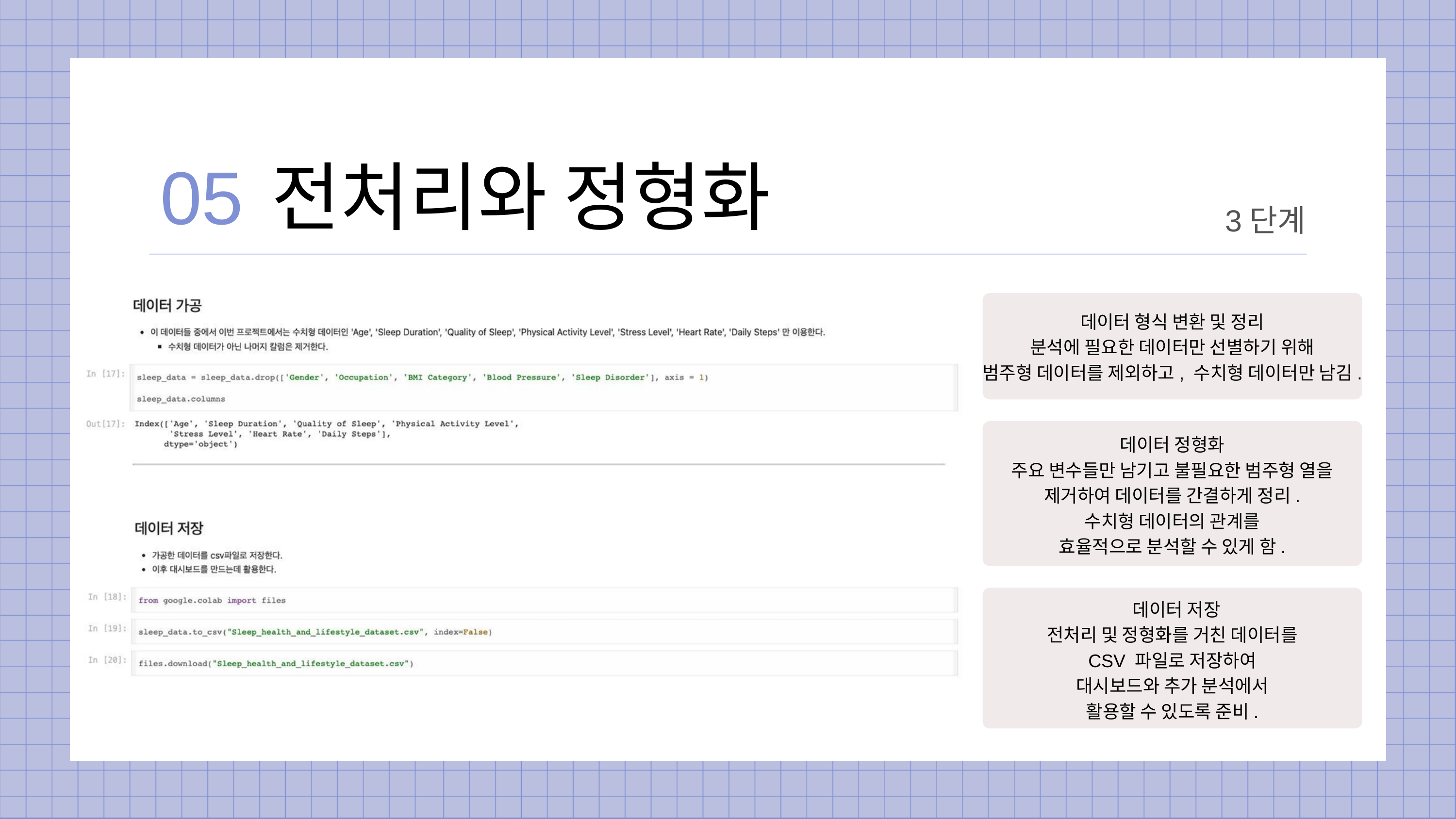

05
전처리와 정형화

3단계

데이터 형식 변환 및 정리
분석에 필요한 데이터만 선별하기 위해
범주형 데이터를 제외하고, 수치형 데이터만 남김.

데이터 정형화
주요 변수들만 남기고 불필요한 범주형 열을 제거하여 데이터를 간결하게 정리.
수치형 데이터의 관계를
효율적으로 분석할 수 있게 함.

 데이터 저장
전처리 및 정형화를 거친 데이터를
CSV 파일로 저장하여
대시보드와 추가 분석에서
활용할 수 있도록 준비.